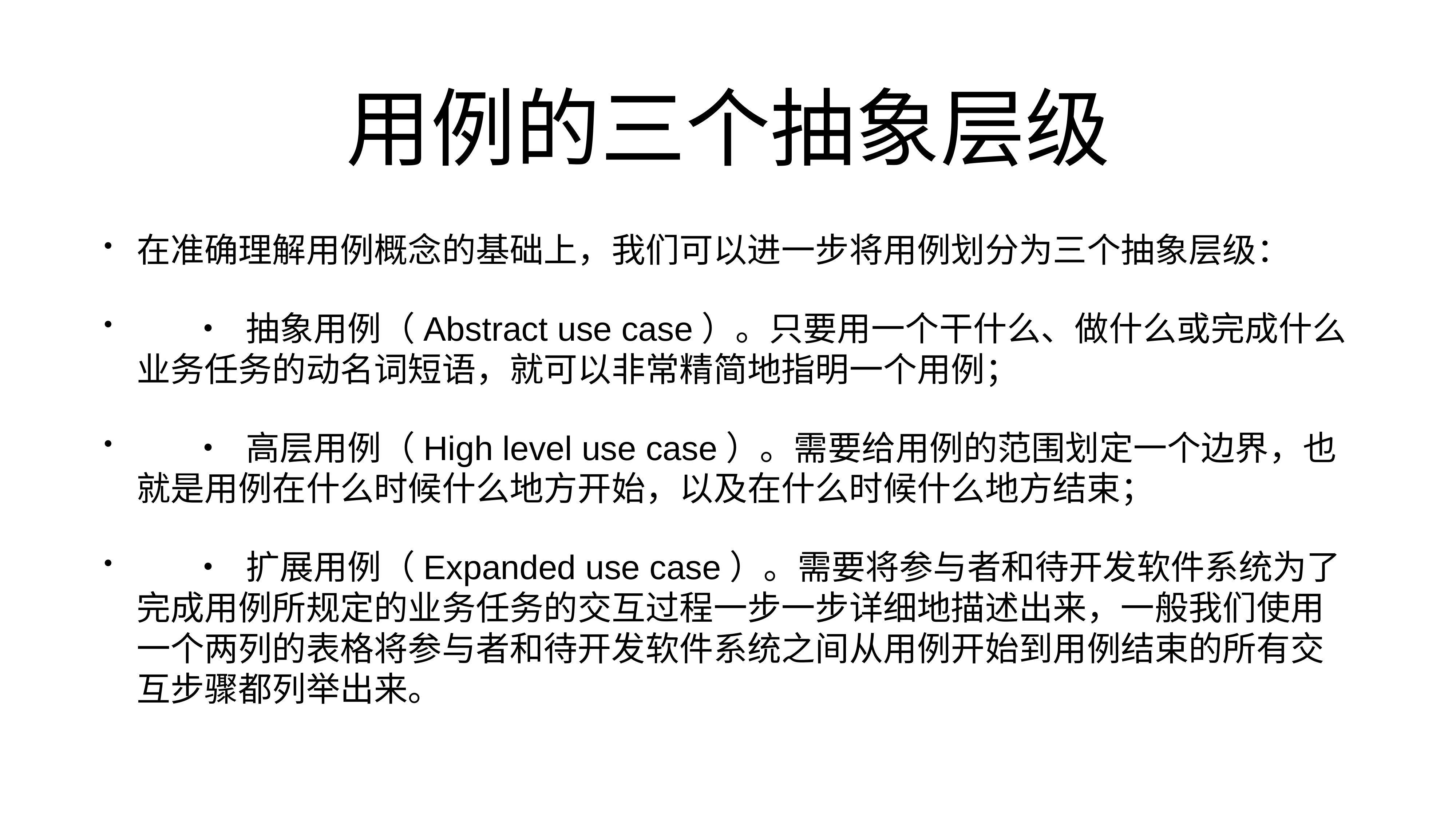

# 用例的三个抽象层级
在准确理解用例概念的基础上，我们可以进一步将用例划分为三个抽象层级：
	•	抽象用例（Abstract use case）。只要用一个干什么、做什么或完成什么业务任务的动名词短语，就可以非常精简地指明一个用例；
	•	高层用例（High level use case）。需要给用例的范围划定一个边界，也就是用例在什么时候什么地方开始，以及在什么时候什么地方结束；
	•	扩展用例（Expanded use case）。需要将参与者和待开发软件系统为了完成用例所规定的业务任务的交互过程一步一步详细地描述出来，一般我们使用一个两列的表格将参与者和待开发软件系统之间从用例开始到用例结束的所有交互步骤都列举出来。